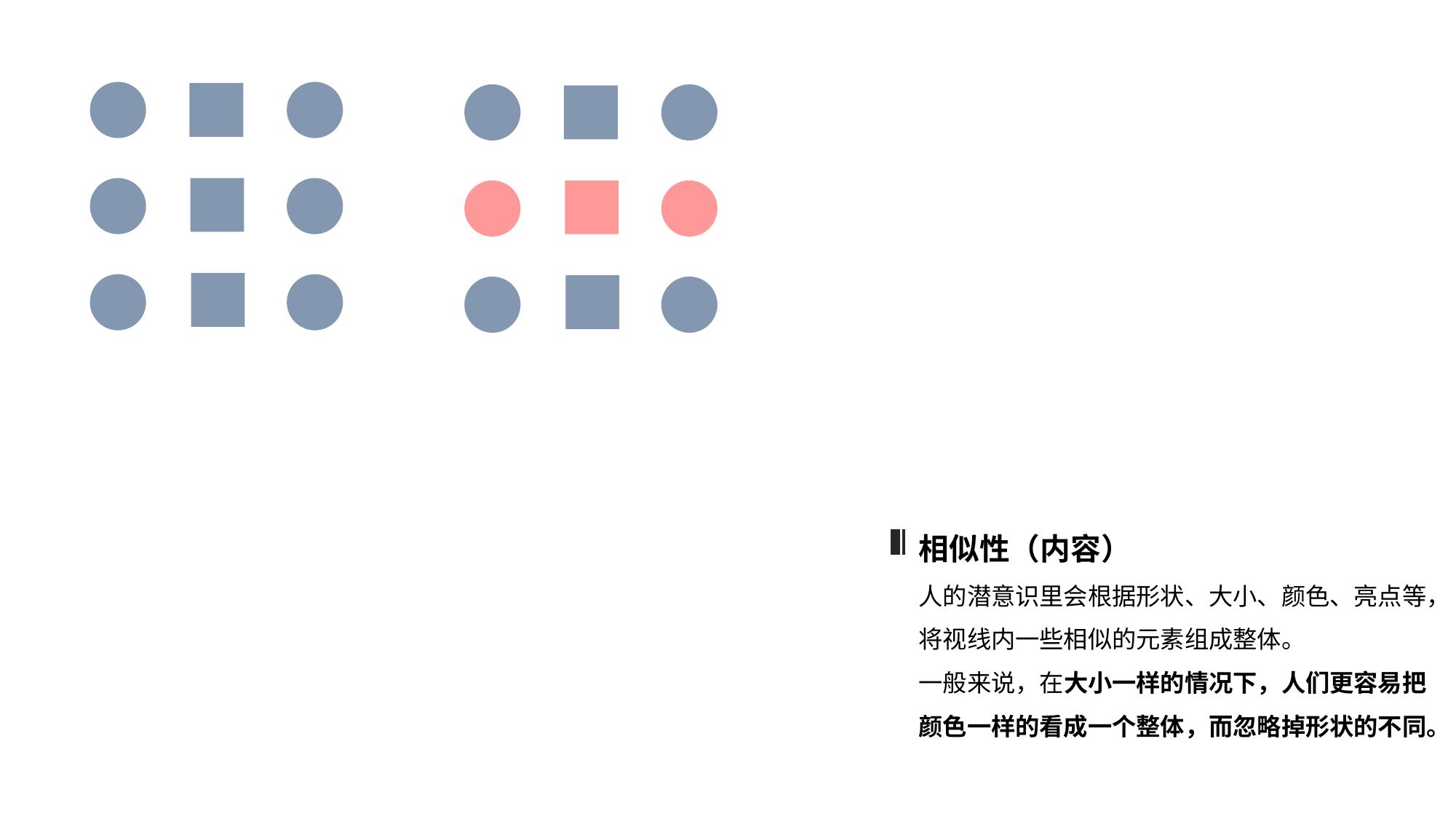

相似性（内容）
人的潜意识里会根据形状、大小、颜色、亮点等，将视线内一些相似的元素组成整体。
一般来说，在大小一样的情况下，人们更容易把颜色一样的看成一个整体，而忽略掉形状的不同。